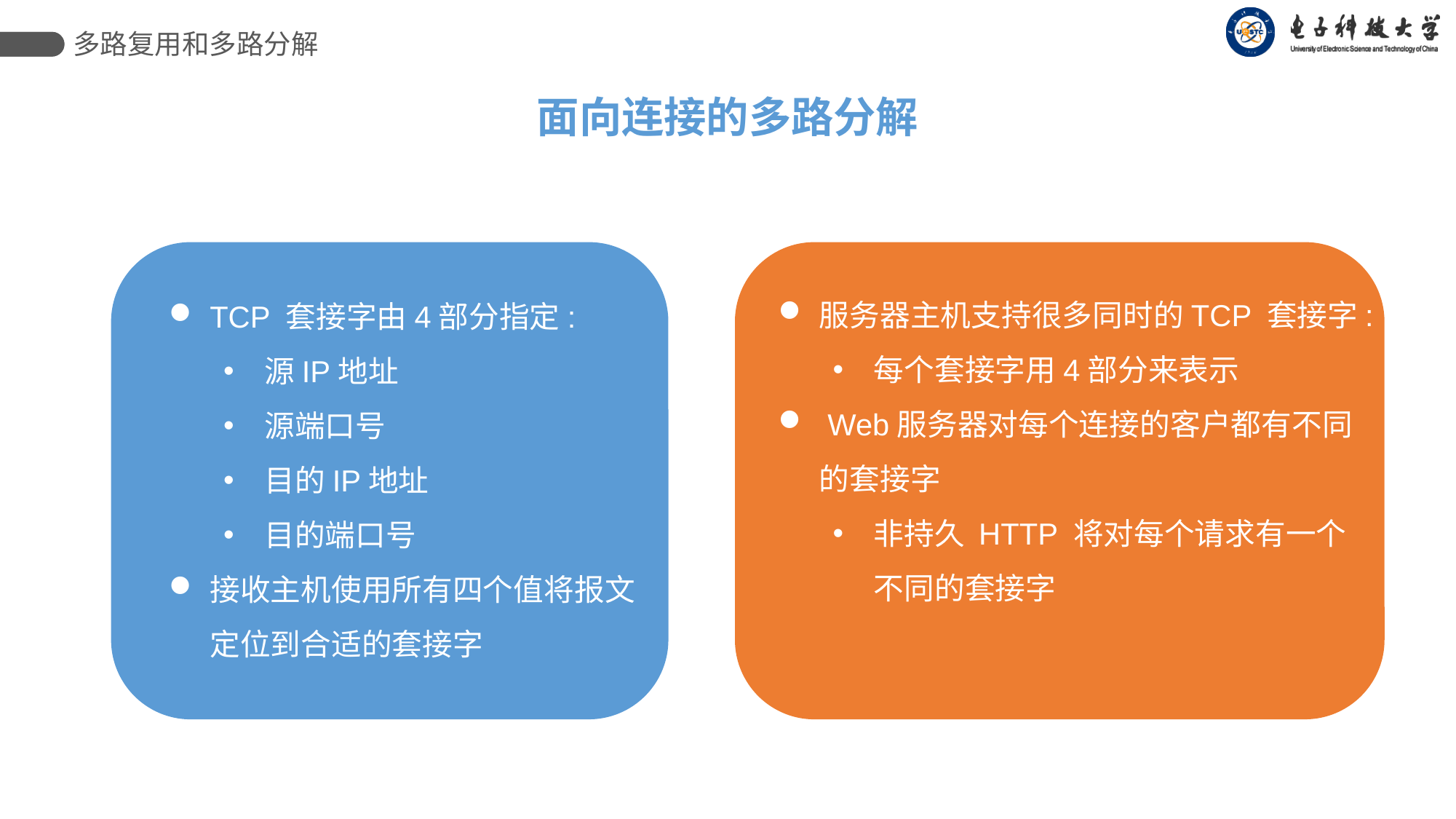

多路复用和多路分解

面向连接的多路分解

服务器主机支持很多同时的TCP 套接字:
每个套接字用4部分来表示
 Web服务器对每个连接的客户都有不同的套接字
非持久 HTTP 将对每个请求有一个不同的套接字
TCP 套接字由4部分指定:
源IP地址
源端口号
目的IP地址
目的端口号
接收主机使用所有四个值将报文定位到合适的套接字